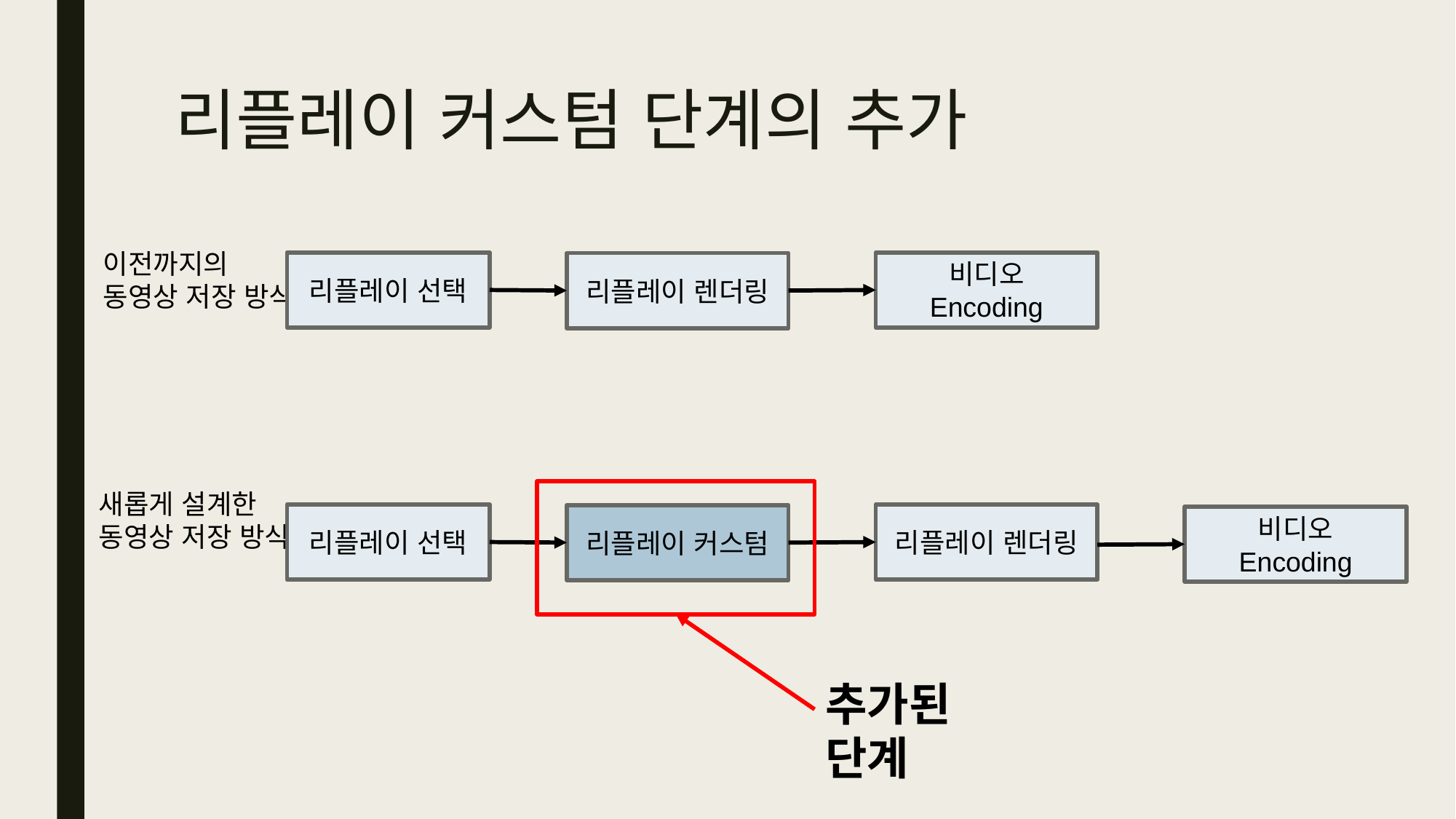

# 리플레이 커스텀 단계의 추가
이전까지의 동영상 저장 방식
리플레이 선택
비디오 Encoding
리플레이 렌더링
새롭게 설계한
동영상 저장 방식

리플레이 선택
리플레이 렌더링
리플레이 커스텀
비디오 Encoding
추가된 단계